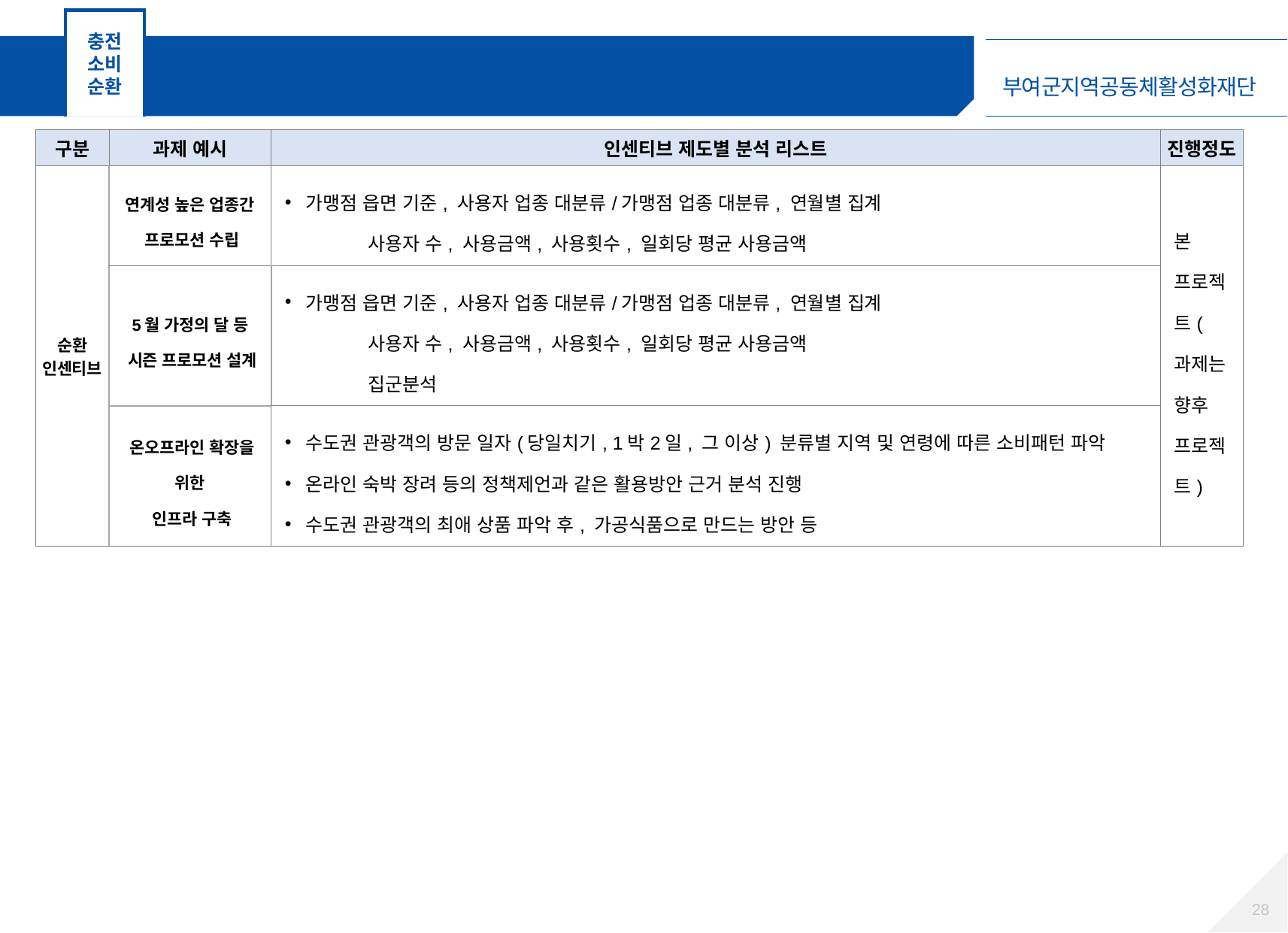

충전
소비
순환
인센티브 제도별 과제 분석 리스트 및            프로젝트 포함 여부
| 구분 | 과제 예시 | 인센티브 제도별 분석 리스트 | 진행정도 |
| --- | --- | --- | --- |
| 순환 인센티브 | 연계성 높은 업종간 프로모션 수립 | 가맹점 읍면 기준, 사용자 업종 대분류/가맹점 업종 대분류, 연월별 집계 사용자 수, 사용금액, 사용횟수, 일회당 평균 사용금액 | 본 프로젝트(과제는 향후 프로젝트) |
|  | 5월 가정의 달 등 시즌 프로모션 설계 | 가맹점 읍면 기준, 사용자 업종 대분류/가맹점 업종 대분류, 연월별 집계 사용자 수, 사용금액, 사용횟수, 일회당 평균 사용금액 집군분석 |  |
|  | 온오프라인 확장을 위한 인프라 구축 | 수도권 관광객의 방문 일자(당일치기, 1박2일, 그 이상) 분류별 지역 및 연령에 따른 소비패턴 파악 온라인 숙박 장려 등의 정책제언과 같은 활용방안 근거 분석 진행 수도권 관광객의 최애 상품 파악 후, 가공식품으로 만드는 방안 등 |  |
28